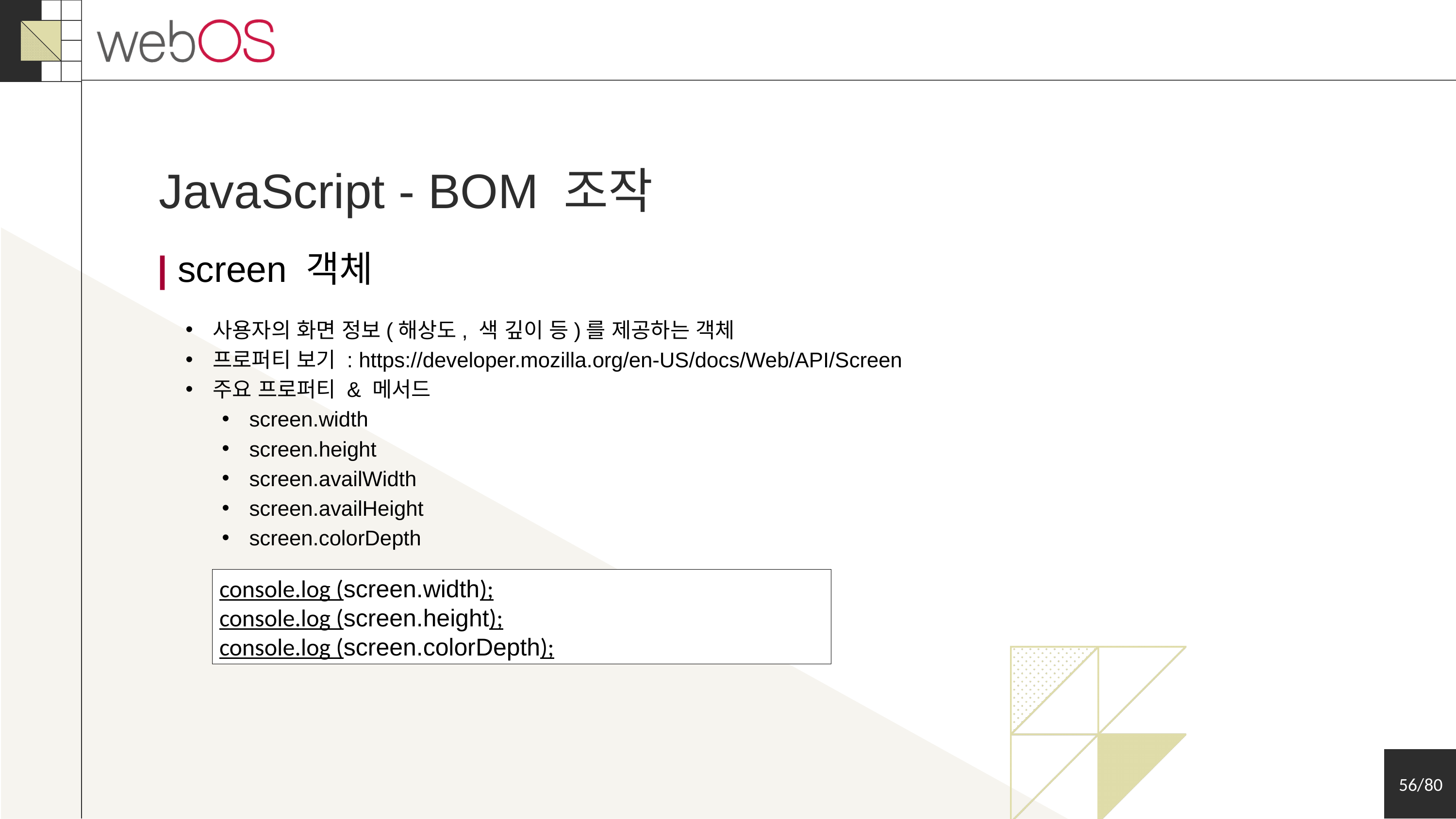

JavaScript - BOM 조작
| screen 객체
사용자의 화면 정보(해상도, 색 깊이 등)를 제공하는 객체
프로퍼티 보기 : https://developer.mozilla.org/en-US/docs/Web/API/Screen
주요 프로퍼티 & 메서드
screen.width
screen.height
screen.availWidth
screen.availHeight
screen.colorDepth

console.log (screen.width);
console.log (screen.height);
console.log (screen.colorDepth);

56/80